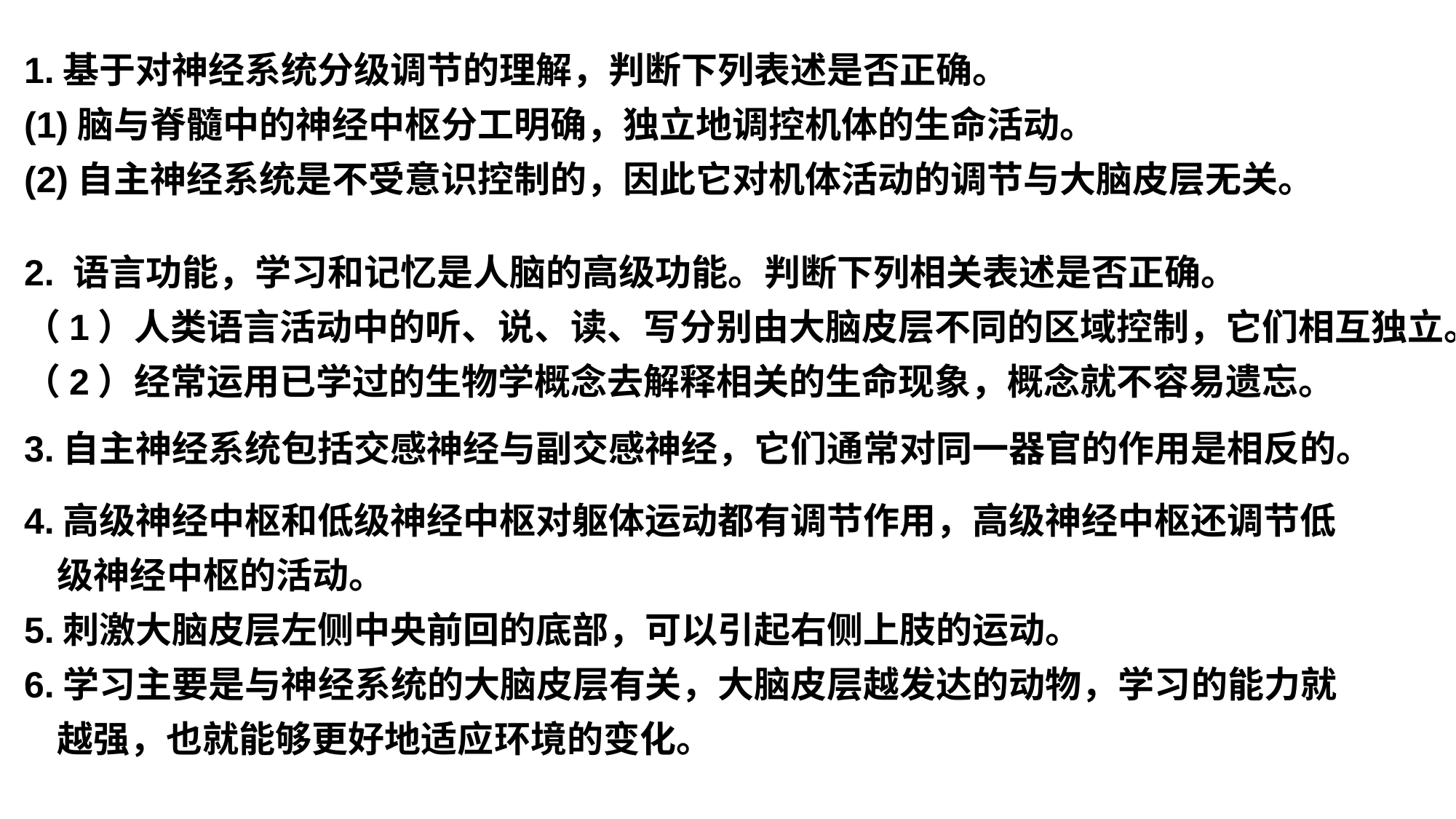

1.基于对神经系统分级调节的理解，判断下列表述是否正确。
(1)脑与脊髓中的神经中枢分工明确，独立地调控机体的生命活动。
(2)自主神经系统是不受意识控制的，因此它对机体活动的调节与大脑皮层无关。

2. 语言功能，学习和记忆是人脑的高级功能。判断下列相关表述是否正确。
（1）人类语言活动中的听、说、读、写分别由大脑皮层不同的区域控制，它们相互独立。
（2）经常运用已学过的生物学概念去解释相关的生命现象，概念就不容易遗忘。
3.自主神经系统包括交感神经与副交感神经，它们通常对同一器官的作用是相反的。
4.高级神经中枢和低级神经中枢对躯体运动都有调节作用，高级神经中枢还调节低
   级神经中枢的活动。
5.刺激大脑皮层左侧中央前回的底部，可以引起右侧上肢的运动。
6.学习主要是与神经系统的大脑皮层有关，大脑皮层越发达的动物，学习的能力就
   越强，也就能够更好地适应环境的变化。